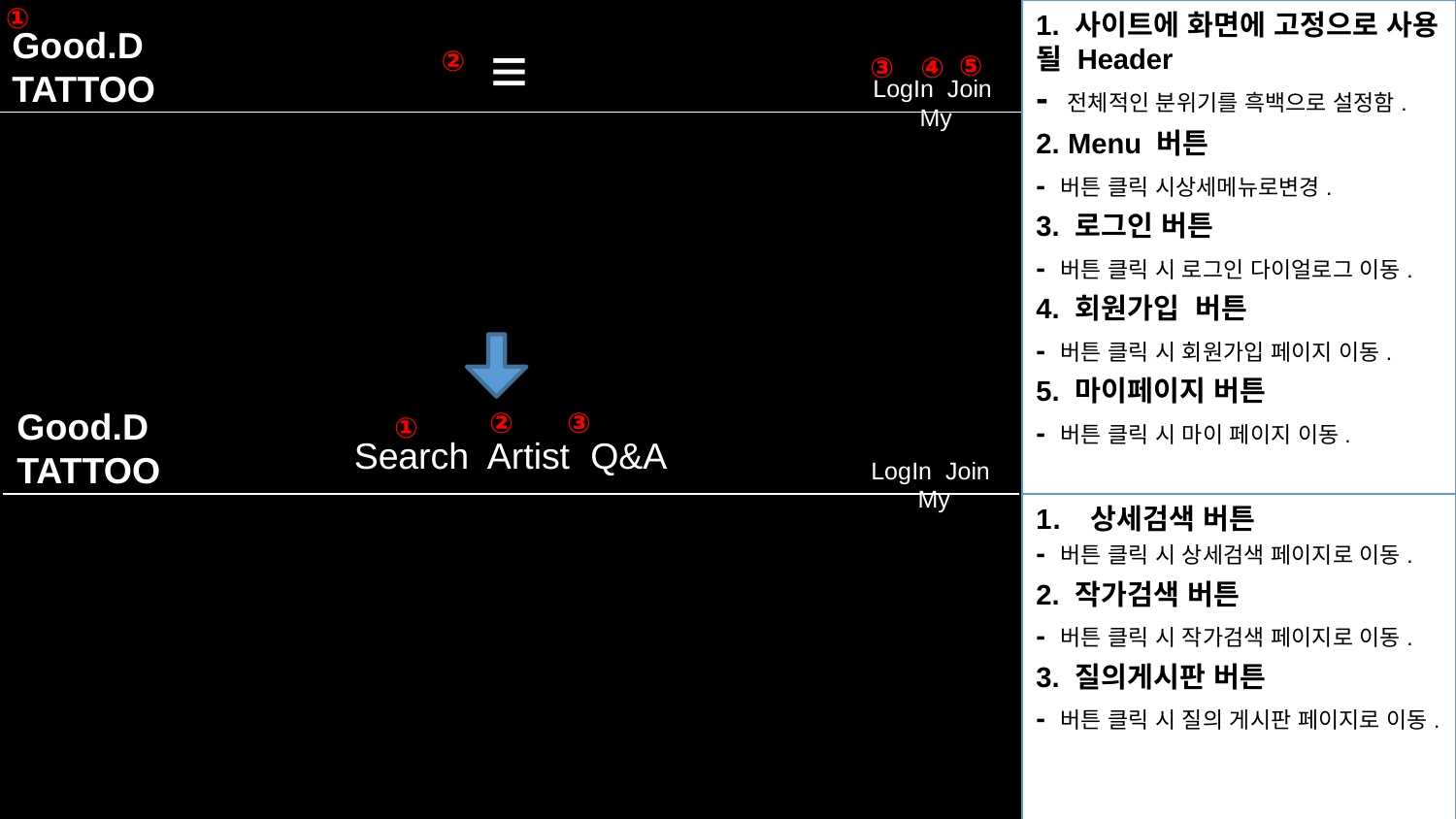

①
Good.D
TATTOO
≡
②
⑤
③
④
LogIn  Join  My
1. 사이트에 화면에 고정으로 사용 될 Header
- 전체적인 분위기를 흑백으로 설정함.
2. Menu 버튼
- 버튼 클릭 시상세메뉴로변경.
3. 로그인 버튼
- 버튼 클릭 시 로그인 다이얼로그 이동.
4. 회원가입  버튼
- 버튼 클릭 시 회원가입 페이지 이동.
5. 마이페이지 버튼
- 버튼 클릭 시 마이 페이지 이동.

③
Good.D
TATTOO
②
①
Search  Artist  Q&A
LogIn  Join  My
상세검색 버튼
- 버튼 클릭 시 상세검색 페이지로 이동.
2. 작가검색 버튼
- 버튼 클릭 시 작가검색 페이지로 이동.
3. 질의게시판 버튼
- 버튼 클릭 시 질의 게시판 페이지로 이동.